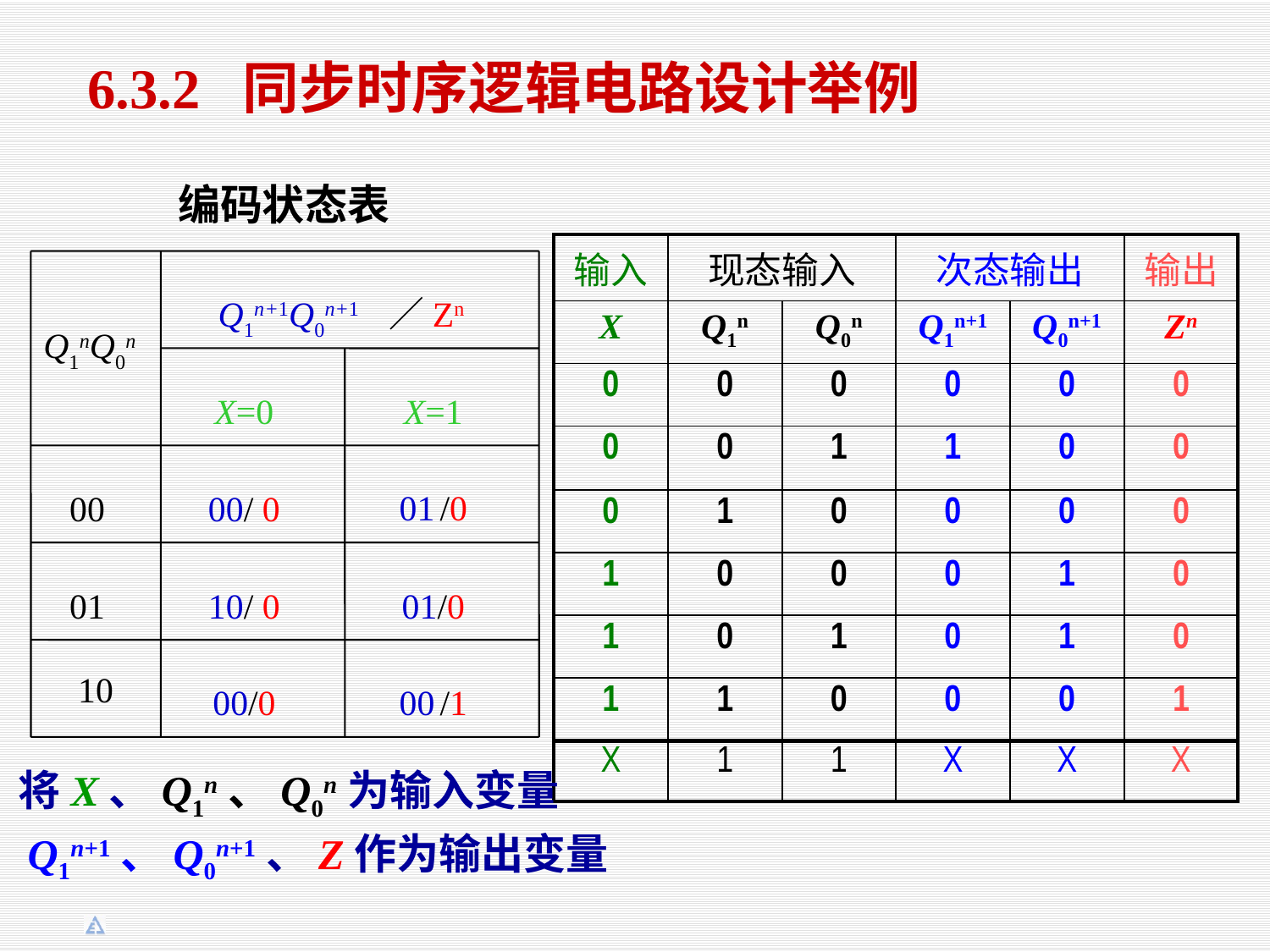

6.3.2  同步时序逻辑电路设计举例
编码状态表
| 输入 | 现态输入 |  | 次态输出 |  | 输出 |
| --- | --- | --- | --- | --- | --- |
| X | Q1n | Q0n | Q1n+1 | Q0n+1 | Zn |
| 0 | 0 | 0 | 0 | 0 | 0 |
| 0 | 0 | 1 | 1 | 0 | 0 |
| 0 | 1 | 0 | 0 | 0 | 0 |
| 1 | 0 | 0 | 0 | 1 | 0 |
| 1 | 0 | 1 | 0 | 1 | 0 |
| 1 | 1 | 0 | 0 | 0 | 1 |
Q1nQ0n

Q1n+1Q0n+1 ／Zn

X=0

X=1

00

00/ 0
01 /0
01

10/ 0
01/0
10

00/0
00 /1

| X | 1 | 1 | X | X | X |
| --- | --- | --- | --- | --- | --- |
将X、Q1n、Q0n为输入变量
Q1n+1、Q0n+1、Z作为输出变量